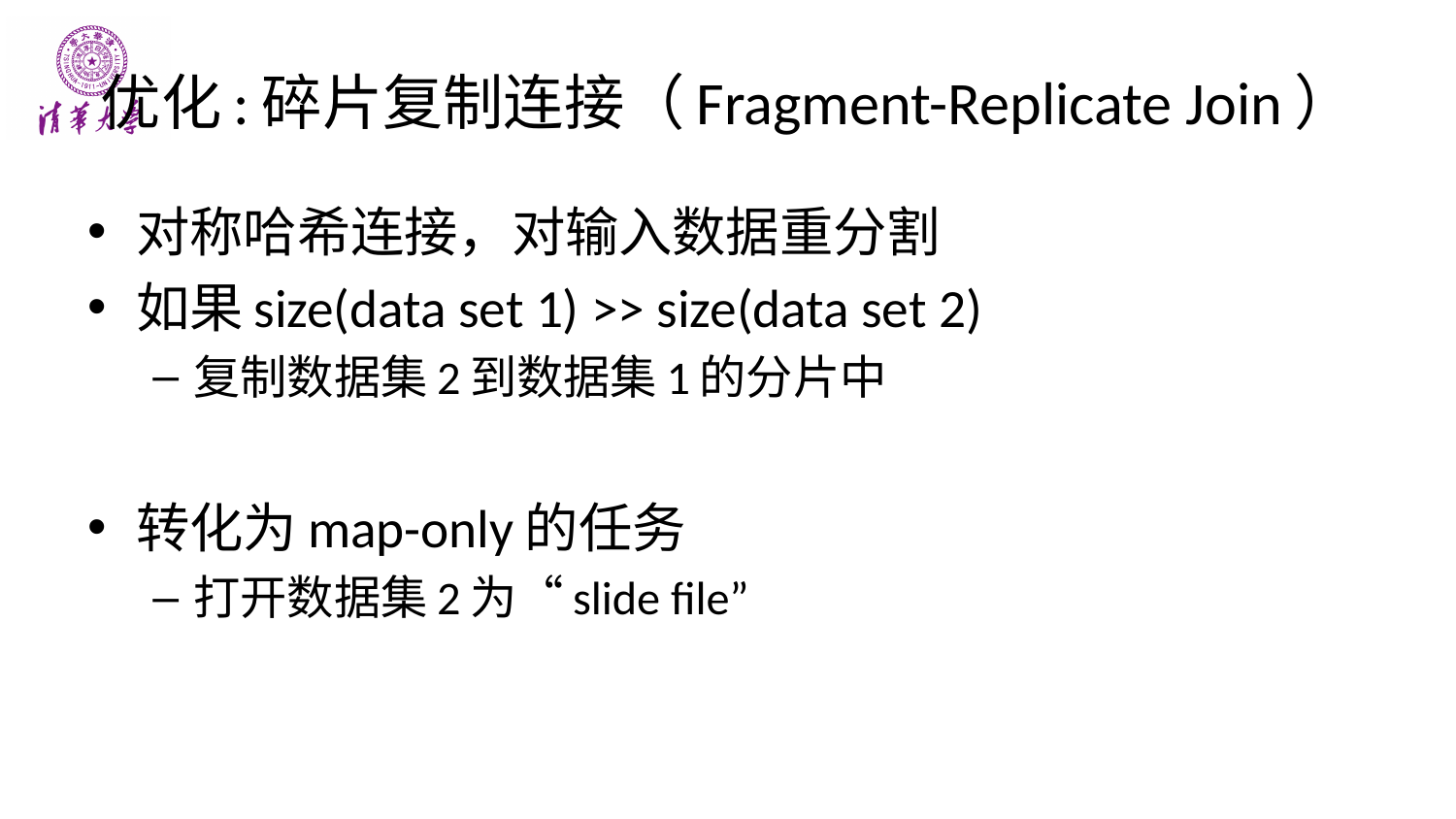

# 优化:碎片复制连接（Fragment-Replicate Join）
对称哈希连接，对输入数据重分割
如果size(data set 1) >> size(data set 2)
复制数据集2到数据集1的分片中

转化为map-only的任务
打开数据集2为“slide file”